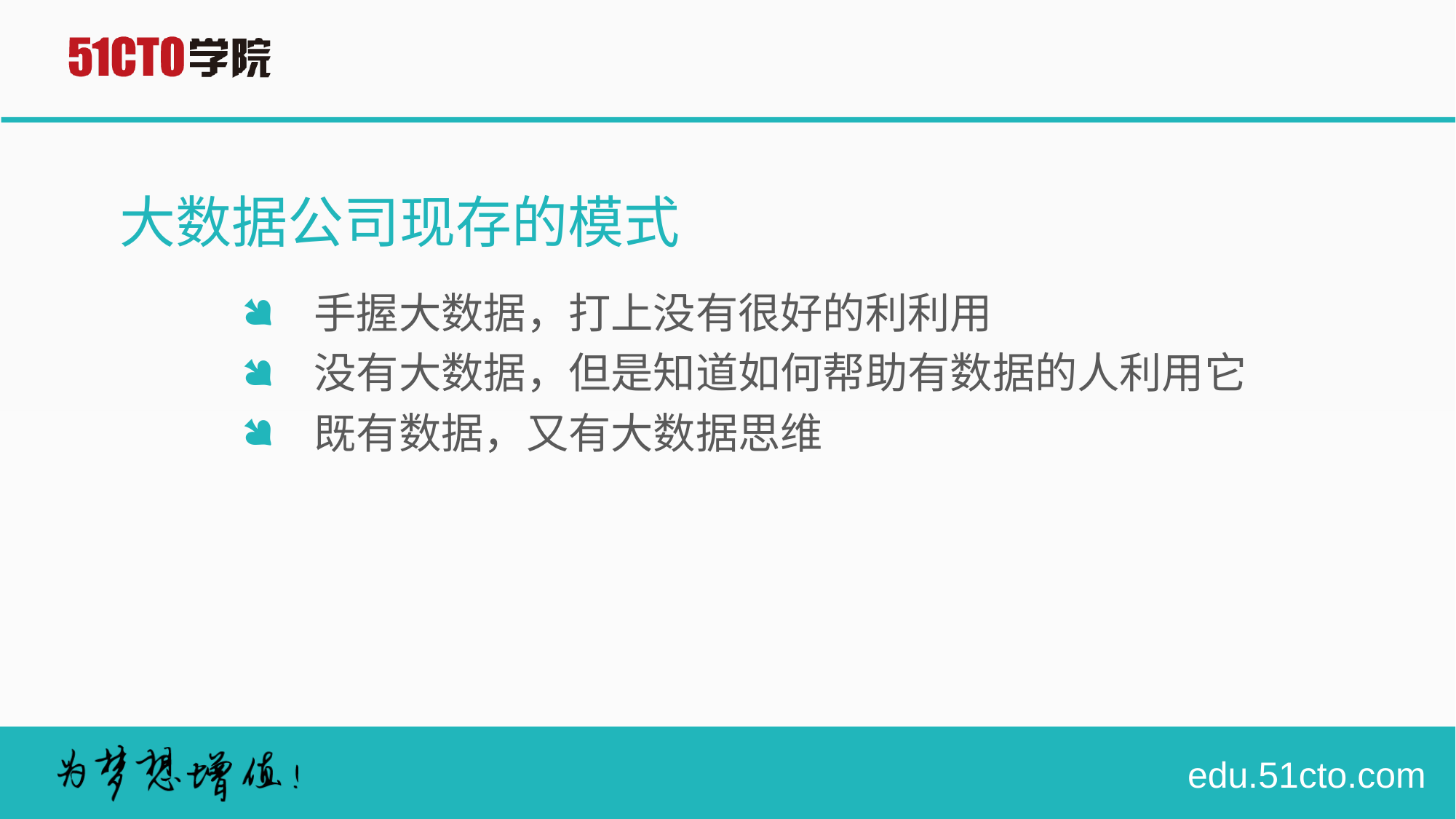

# 大数据公司现存的模式
手握大数据，打上没有很好的利利用
没有大数据，但是知道如何帮助有数据的人利用它
既有数据，又有大数据思维